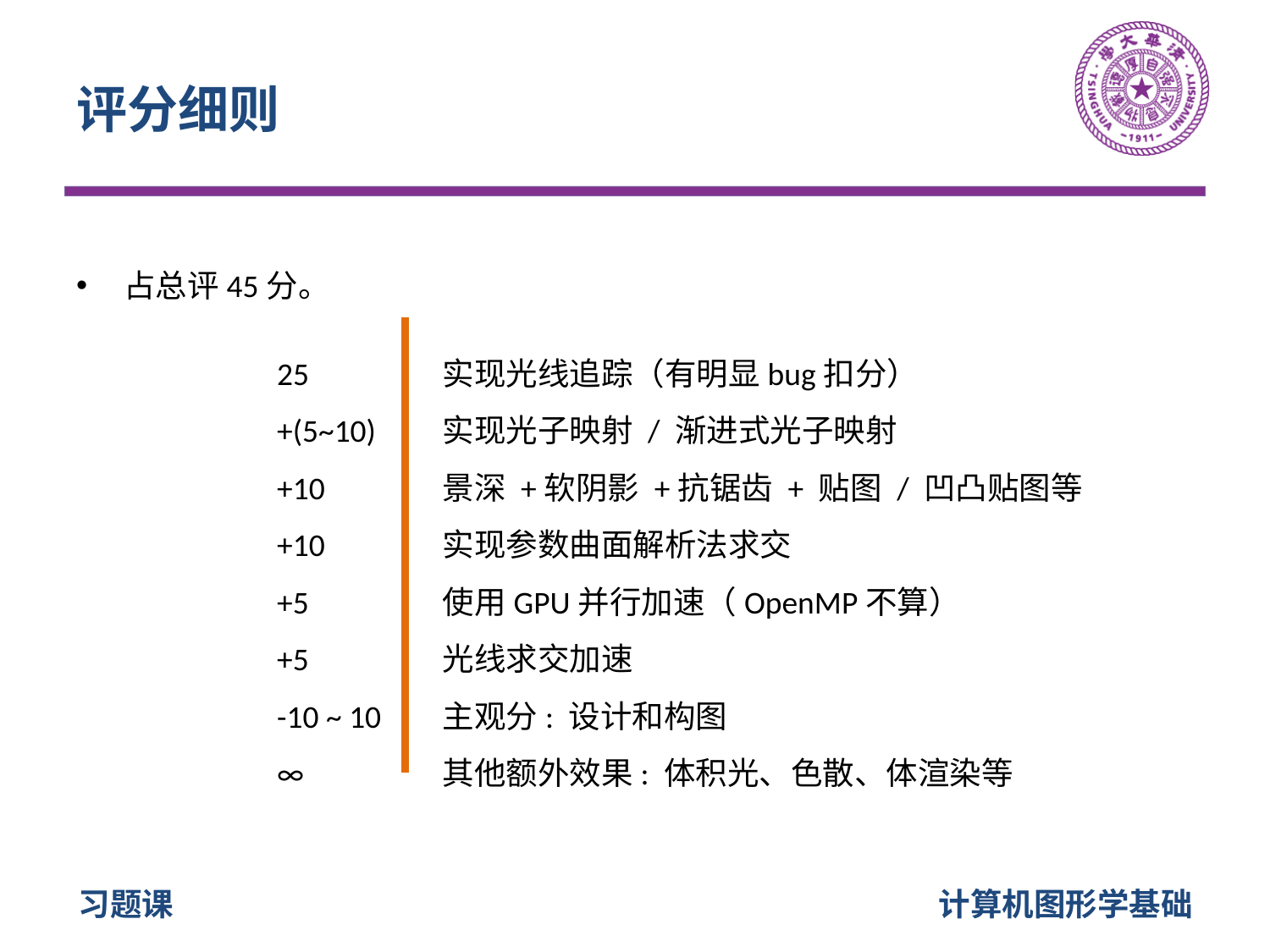

# 评分细则
占总评45分。

25
+(5~10)
+10
+10
+5
+5
-10 ~ 10
∞
实现光线追踪（有明显bug扣分）
实现光子映射 / 渐进式光子映射
景深 +软阴影 +抗锯齿 + 贴图 / 凹凸贴图等
实现参数曲面解析法求交
使用GPU并行加速（OpenMP不算）
光线求交加速
主观分: 设计和构图
其他额外效果: 体积光、色散、体渲染等